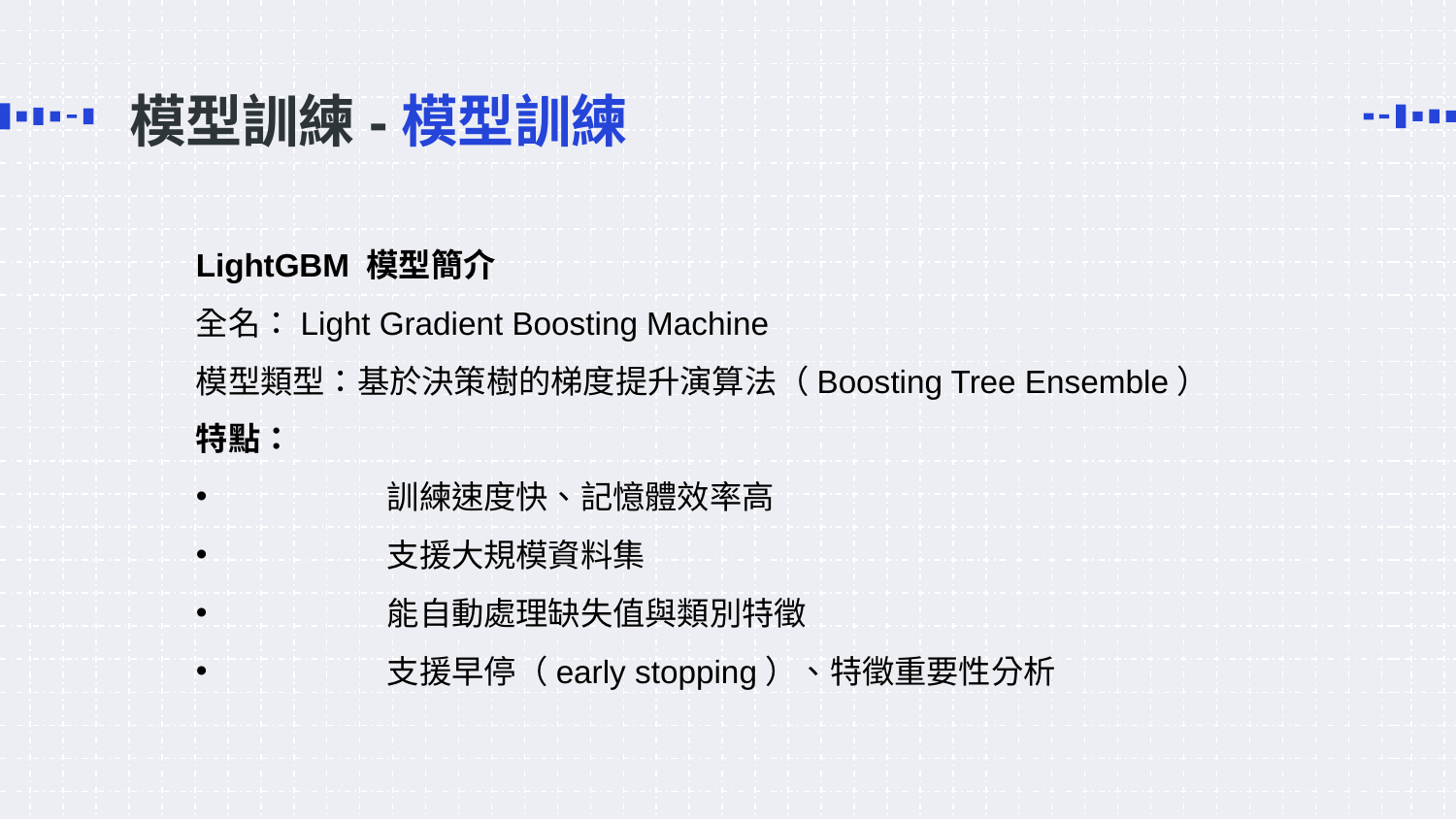

# 模型訓練-模型訓練
LightGBM 模型簡介
全名：Light Gradient Boosting Machine
模型類型：基於決策樹的梯度提升演算法（Boosting Tree Ensemble）
特點：
	訓練速度快、記憶體效率高
	支援大規模資料集
	能自動處理缺失值與類別特徵
	支援早停（early stopping）、特徵重要性分析